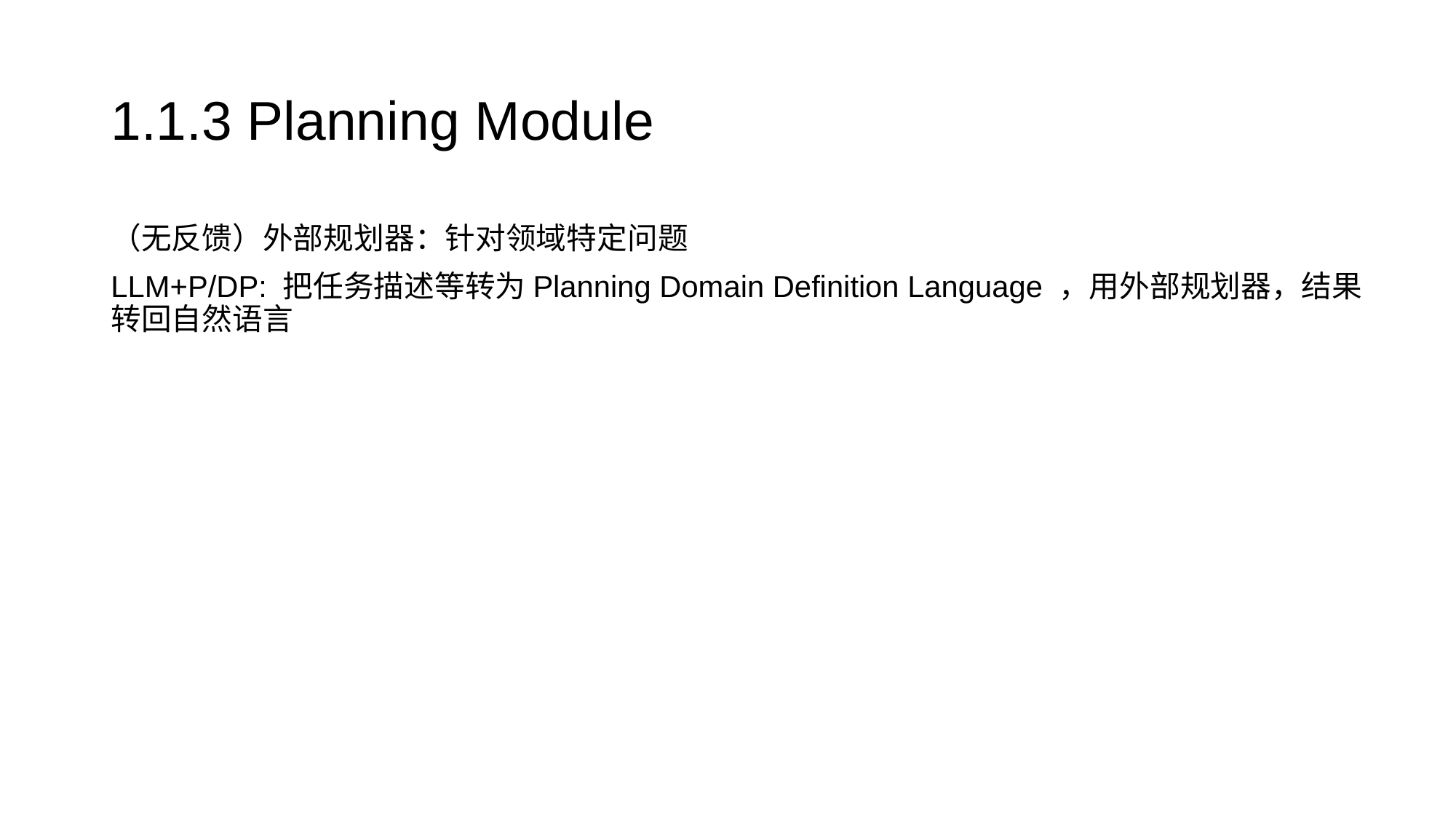

# 1.1.3 Planning Module
（无反馈）外部规划器：针对领域特定问题
LLM+P/DP: 把任务描述等转为Planning Domain Definition Language ，用外部规划器，结果转回自然语言